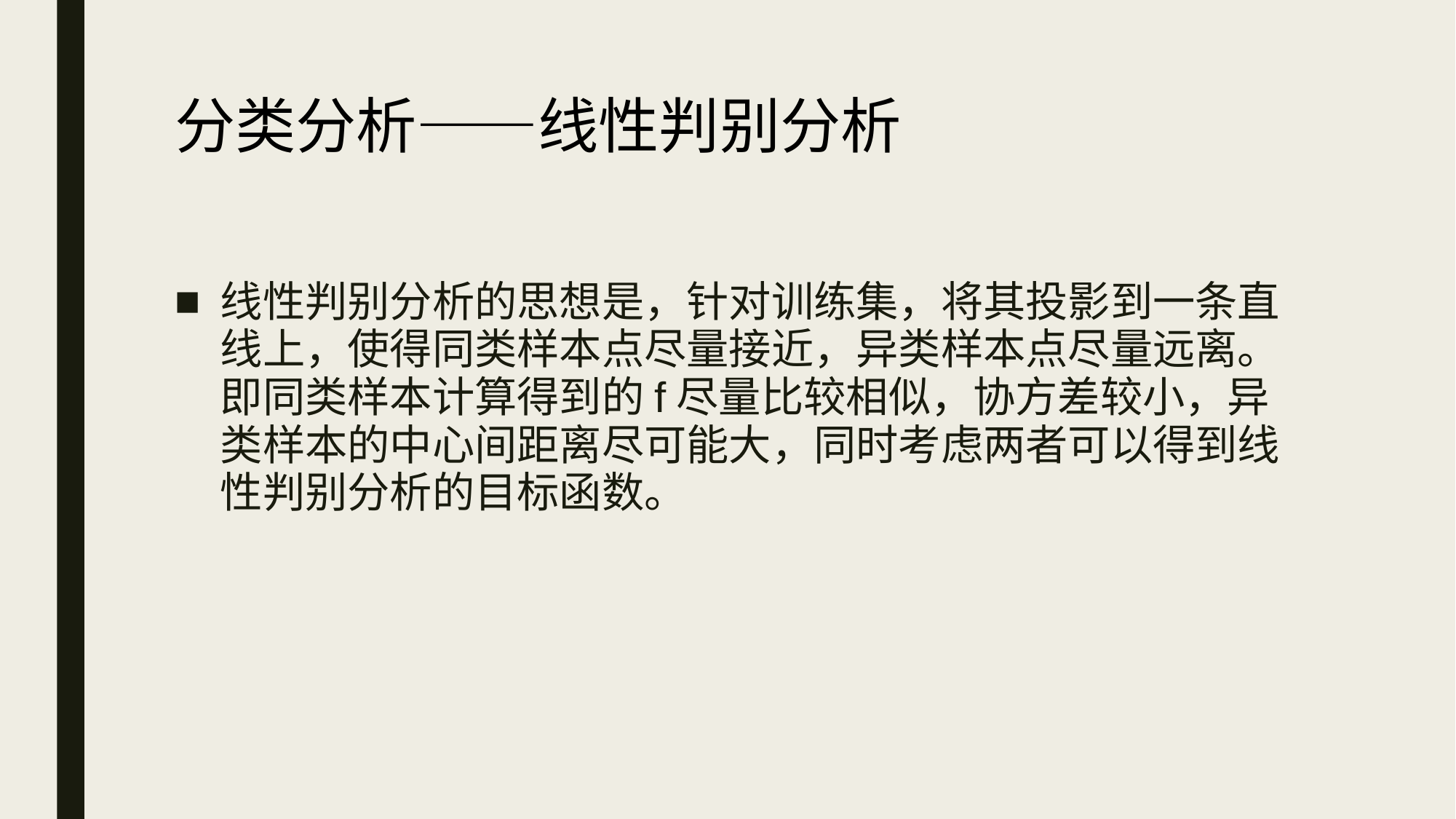

# 分类分析——线性判别分析
线性判别分析的思想是，针对训练集，将其投影到一条直线上，使得同类样本点尽量接近，异类样本点尽量远离。即同类样本计算得到的f尽量比较相似，协方差较小，异类样本的中心间距离尽可能大，同时考虑两者可以得到线性判别分析的目标函数。